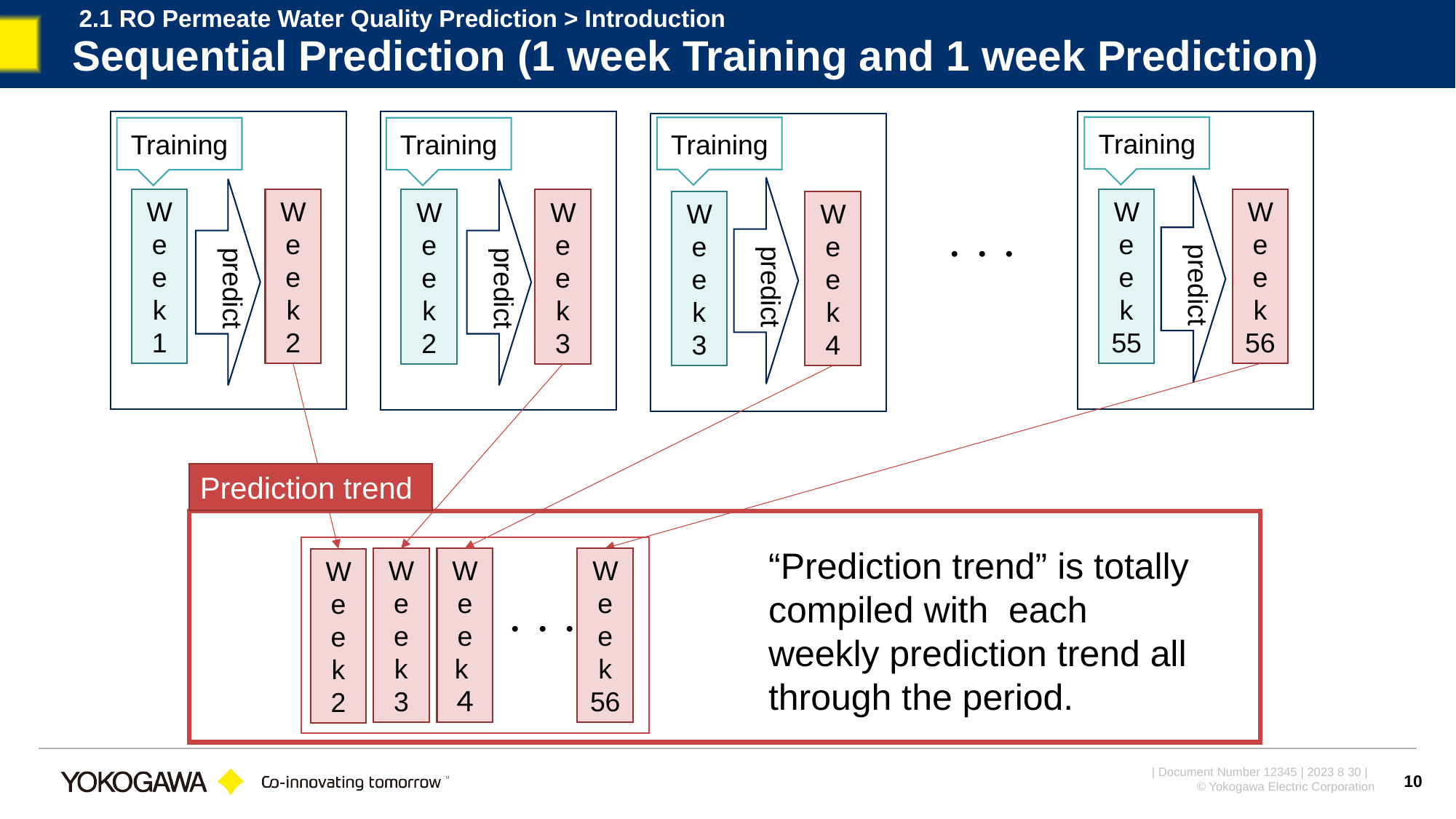

2.1 RO Permeate Water Quality Prediction > Introduction
# Sequential Prediction (1 week Training and 1 week Prediction)

Training
Training
Training
Training

predict

predict

predict

predict
We
e
k 55
We
e
k 56
We
e
k 1
We
e
k 2
We
e
k 2
We
e
k 3
We
e
k 3
We
e
k 4
・・・
Prediction trend

“Prediction trend” is totally compiled with  each weekly prediction trend all through the period.
We
e
k 3
We
e
k４
We
e
k 56
We
e
k 2
・・・
10